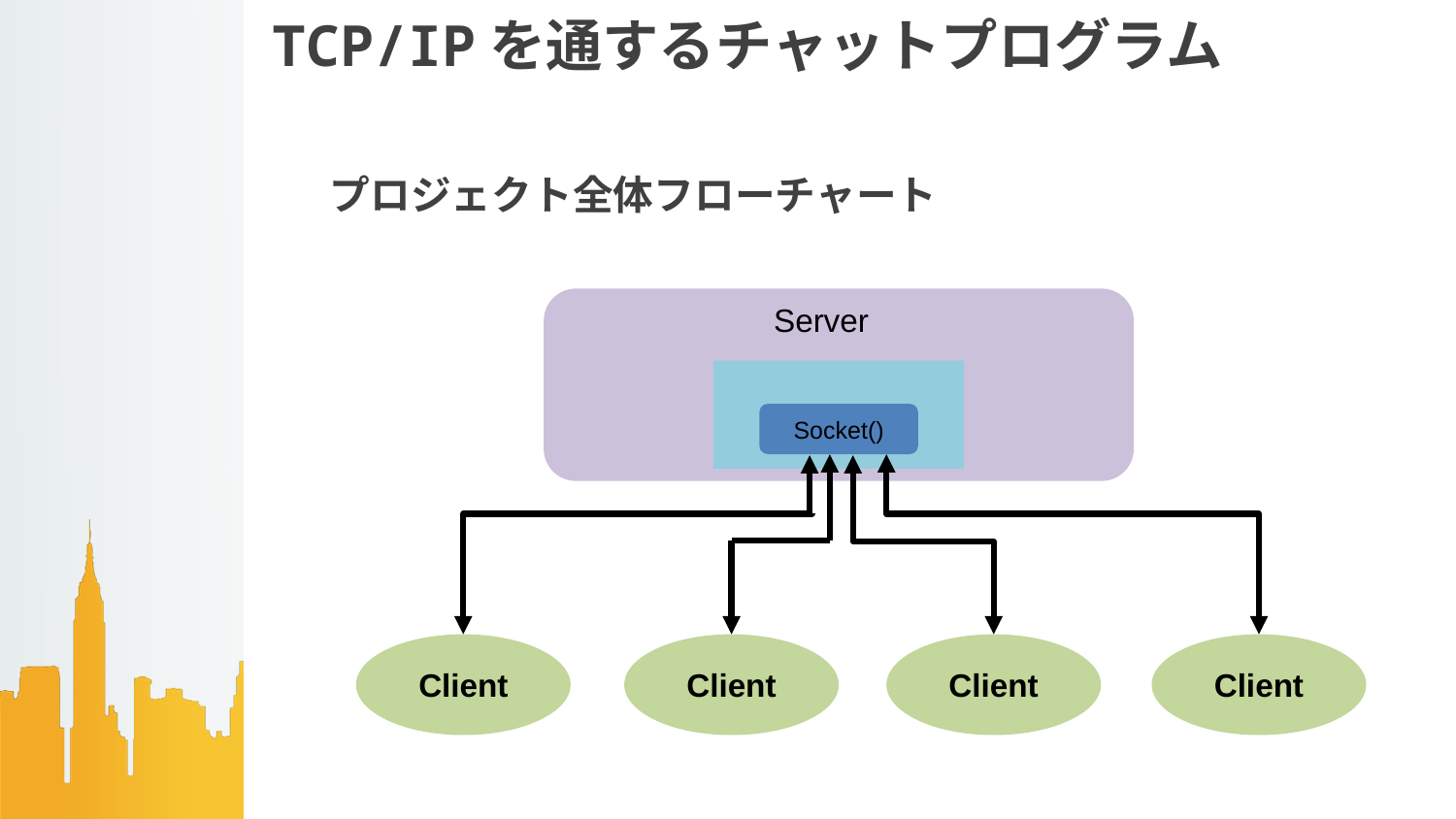

# TCP/IPを通するチャットプログラム
プロジェクト全体フローチャート

ㅇ
Server

Socket()
Client
Client
Client
Client